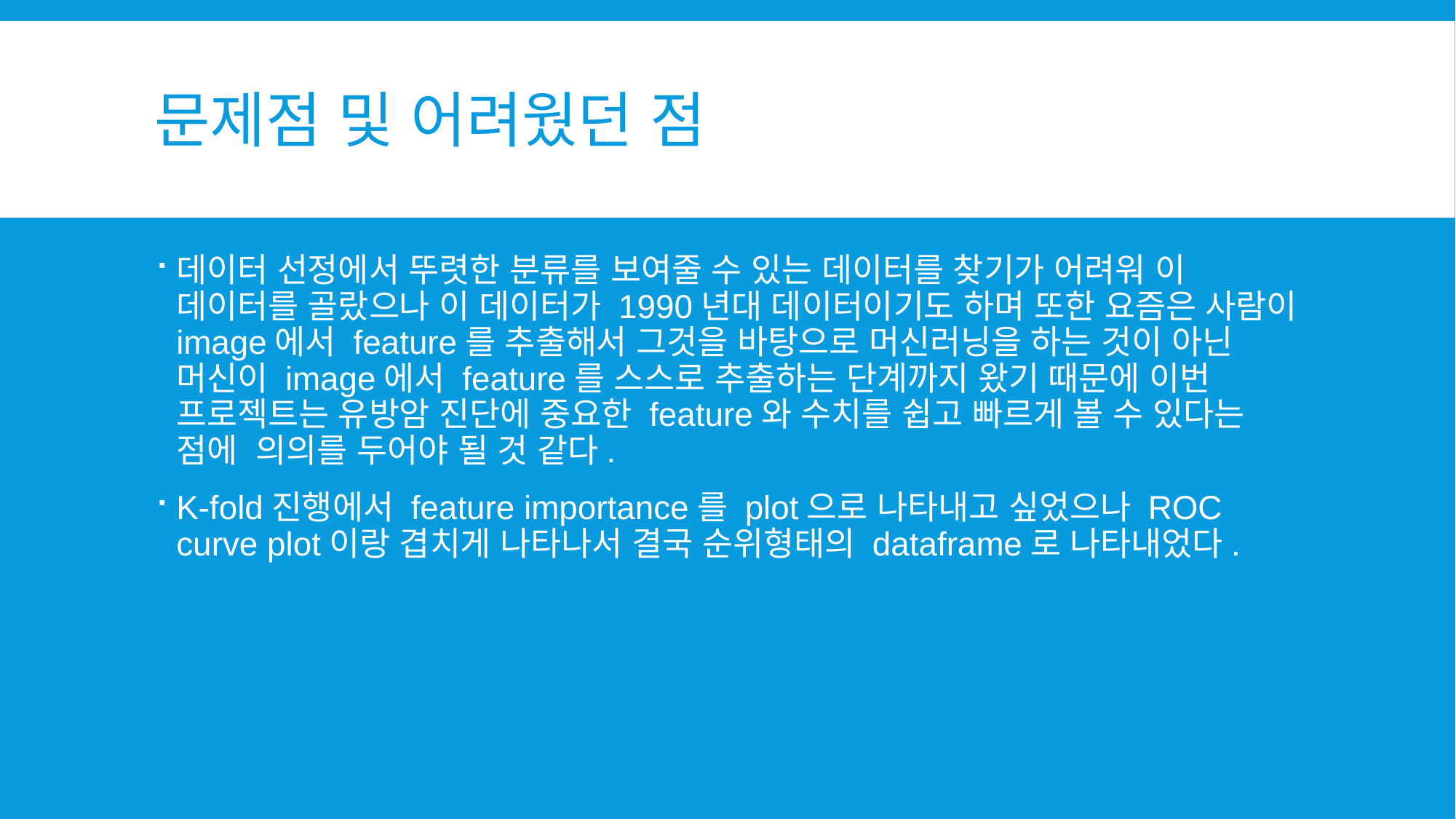

# 문제점 및 어려웠던 점
데이터 선정에서 뚜렷한 분류를 보여줄 수 있는 데이터를 찾기가 어려워 이 데이터를 골랐으나 이 데이터가 1990년대 데이터이기도 하며 또한 요즘은 사람이 image에서 feature를 추출해서 그것을 바탕으로 머신러닝을 하는 것이 아닌 머신이 image에서 feature를 스스로 추출하는 단계까지 왔기 때문에 이번 프로젝트는 유방암 진단에 중요한 feature와 수치를 쉽고 빠르게 볼 수 있다는 점에  의의를 두어야 될 것 같다.
K-fold진행에서 feature importance를 plot으로 나타내고 싶었으나 ROC curve plot이랑 겹치게 나타나서 결국 순위형태의 dataframe로 나타내었다.